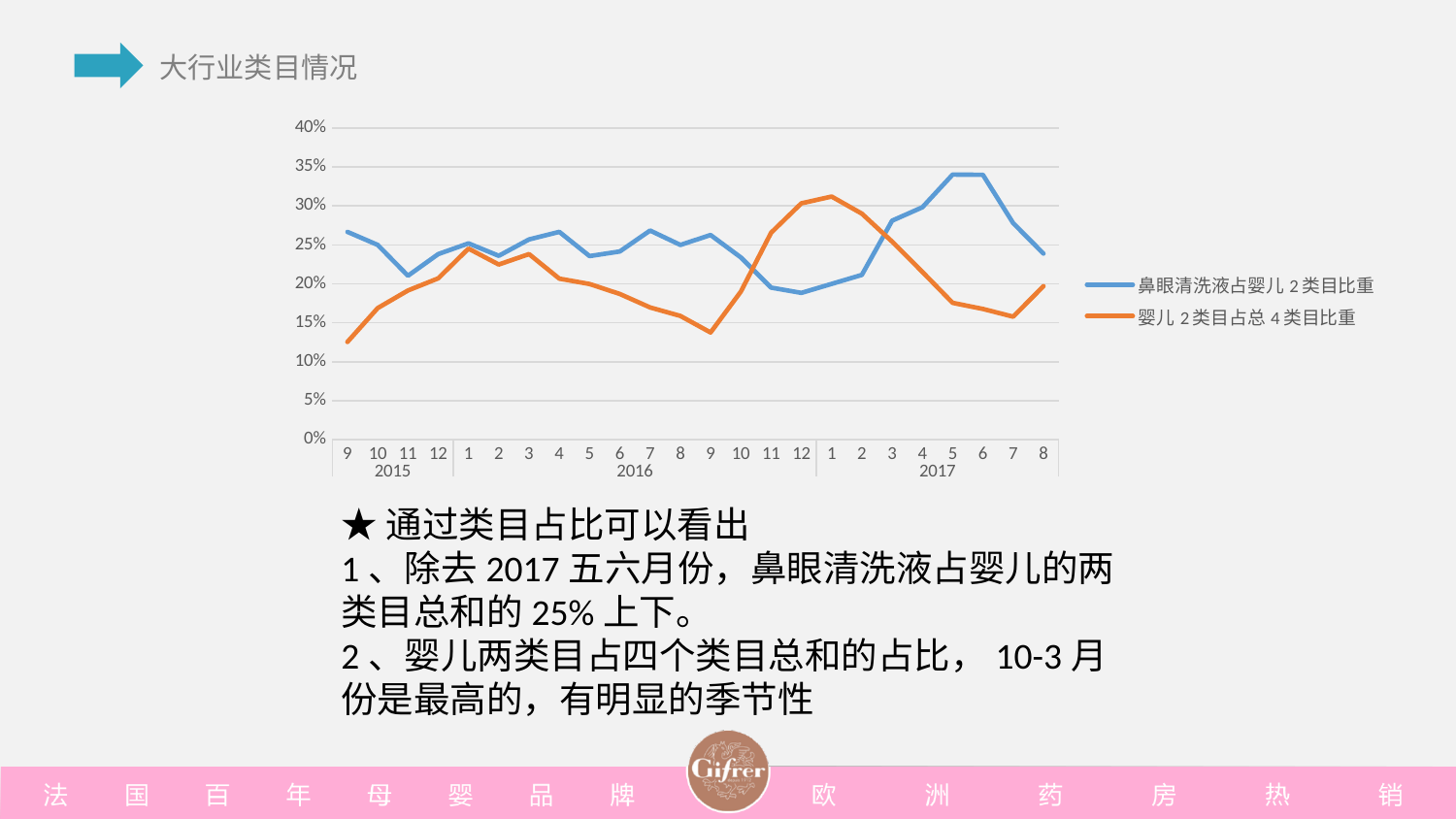

### Chart

| Category | 鼻眼清洗液占婴儿2类目比重 | 婴儿2类目占总4类目比重 |
|---|---|---|
| 9 | 0.26677352873826427 | 0.12539842067480259 |
| 10 | 0.25 | 0.1688800585590296 |
| 11 | 0.210428798305982 | 0.19157243547487451 |
| 12 | 0.23822454308093993 | 0.20715692001471195 |
| 1 | 0.2520301049712815 | 0.24528760202098715 |
| 2 | 0.23603757472245943 | 0.22484639016897082 |
| 3 | 0.2570754716981132 | 0.23826044466161742 |
| 4 | 0.266779333655239 | 0.20678465340355956 |
| 5 | 0.23566226672735546 | 0.199872634643377 |
| 6 | 0.2416017199677506 | 0.1870695289326831 |
| 7 | 0.26848249027237353 | 0.16966750690193255 |
| 8 | 0.25003839655966825 | 0.15880100485354015 |
| 9 | 0.26269577598481253 | 0.13755957432917673 |
| 10 | 0.23399653979238755 | 0.1900690562315028 |
| 11 | 0.19522798503690222 | 0.2656657086836239 |
| 12 | 0.18845690693273698 | 0.3034241570101263 |
| 1 | 0.2 | 0.3120916675042718 |
| 2 | 0.2115780549836502 | 0.2901570791018028 |
| 3 | 0.28109808407206177 | 0.2542717952446739 |
| 4 | 0.2982902180130935 | 0.21539367222047287 |
| 5 | 0.34029765311963367 | 0.17556465593045747 |
| 6 | 0.33997264489656354 | 0.16776617714547956 |
| 7 | 0.27798810167658194 | 0.15783183952198038 |
| 8 | 0.2389054955162106 | 0.19706375458788347 |
★通过类目占比可以看出
1、除去2017五六月份，鼻眼清洗液占婴儿的两类目总和的25%上下。
2、婴儿两类目占四个类目总和的占比，10-3月份是最高的，有明显的季节性